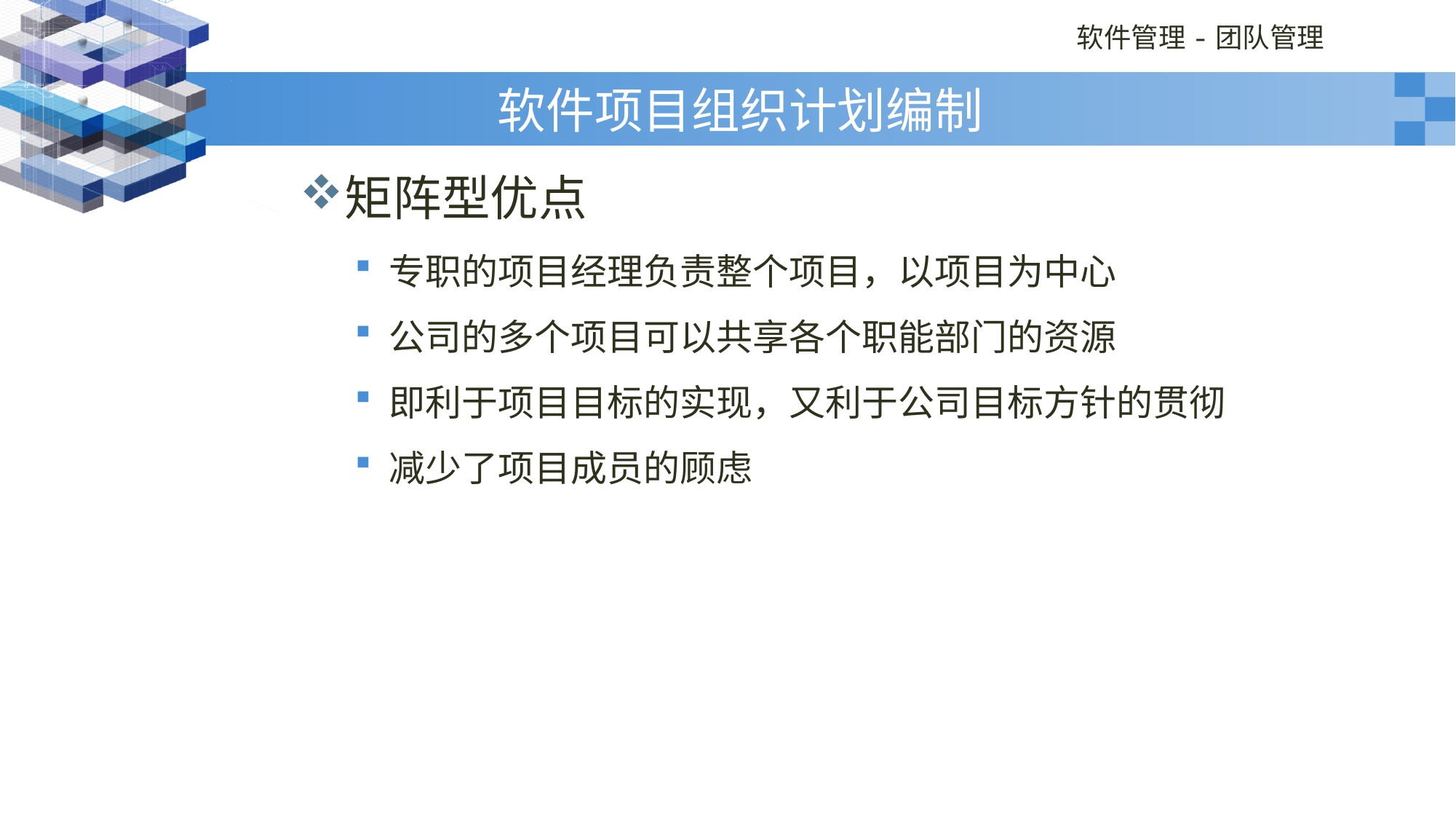

# 软件项目组织计划编制
矩阵型优点
专职的项目经理负责整个项目，以项目为中心
公司的多个项目可以共享各个职能部门的资源
即利于项目目标的实现，又利于公司目标方针的贯彻
减少了项目成员的顾虑